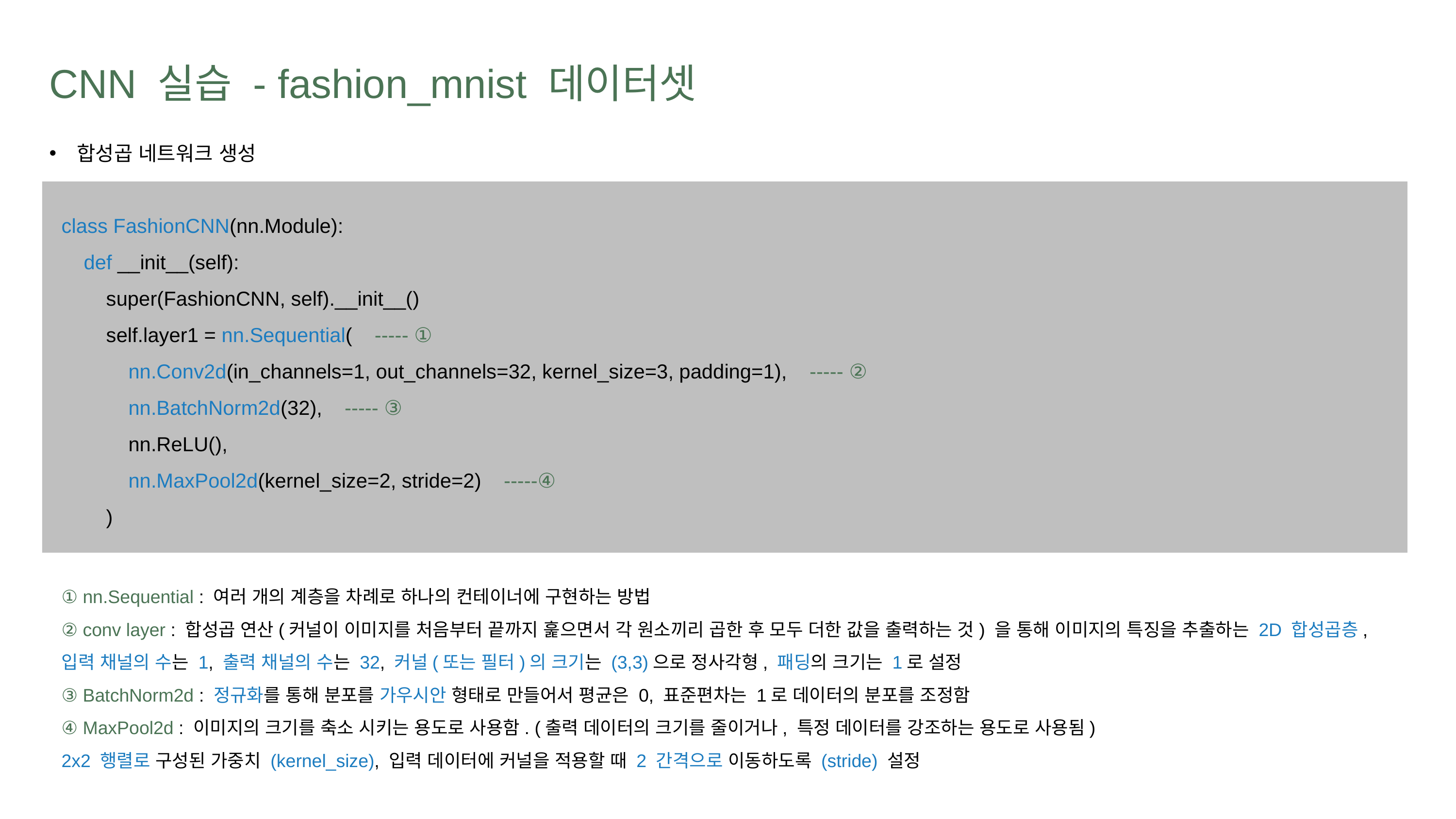

CNN 실습 - fashion_mnist 데이터셋
합성곱 네트워크 생성

class FashionCNN(nn.Module):
    def __init__(self):
        super(FashionCNN, self).__init__()
        self.layer1 = nn.Sequential(    ----- ①
            nn.Conv2d(in_channels=1, out_channels=32, kernel_size=3, padding=1),    ----- ②
            nn.BatchNorm2d(32),    ----- ③
            nn.ReLU(),
            nn.MaxPool2d(kernel_size=2, stride=2)    -----④
        )
① nn.Sequential : 여러 개의 계층을 차례로 하나의 컨테이너에 구현하는 방법
② conv layer : 합성곱 연산(커널이 이미지를 처음부터 끝까지 훑으면서 각 원소끼리 곱한 후 모두 더한 값을 출력하는 것) 을 통해 이미지의 특징을 추출하는 2D 합성곱층, 입력 채널의 수는 1, 출력 채널의 수는 32, 커널(또는 필터)의 크기는 (3,3)으로 정사각형, 패딩의 크기는 1로 설정
③ BatchNorm2d : 정규화를 통해 분포를 가우시안 형태로 만들어서 평균은 0, 표준편차는 1로 데이터의 분포를 조정함
④ MaxPool2d : 이미지의 크기를 축소 시키는 용도로 사용함. (출력 데이터의 크기를 줄이거나, 특정 데이터를 강조하는 용도로 사용됨)
2x2 행렬로 구성된 가중치 (kernel_size), 입력 데이터에 커널을 적용할 때 2 간격으로 이동하도록 (stride) 설정